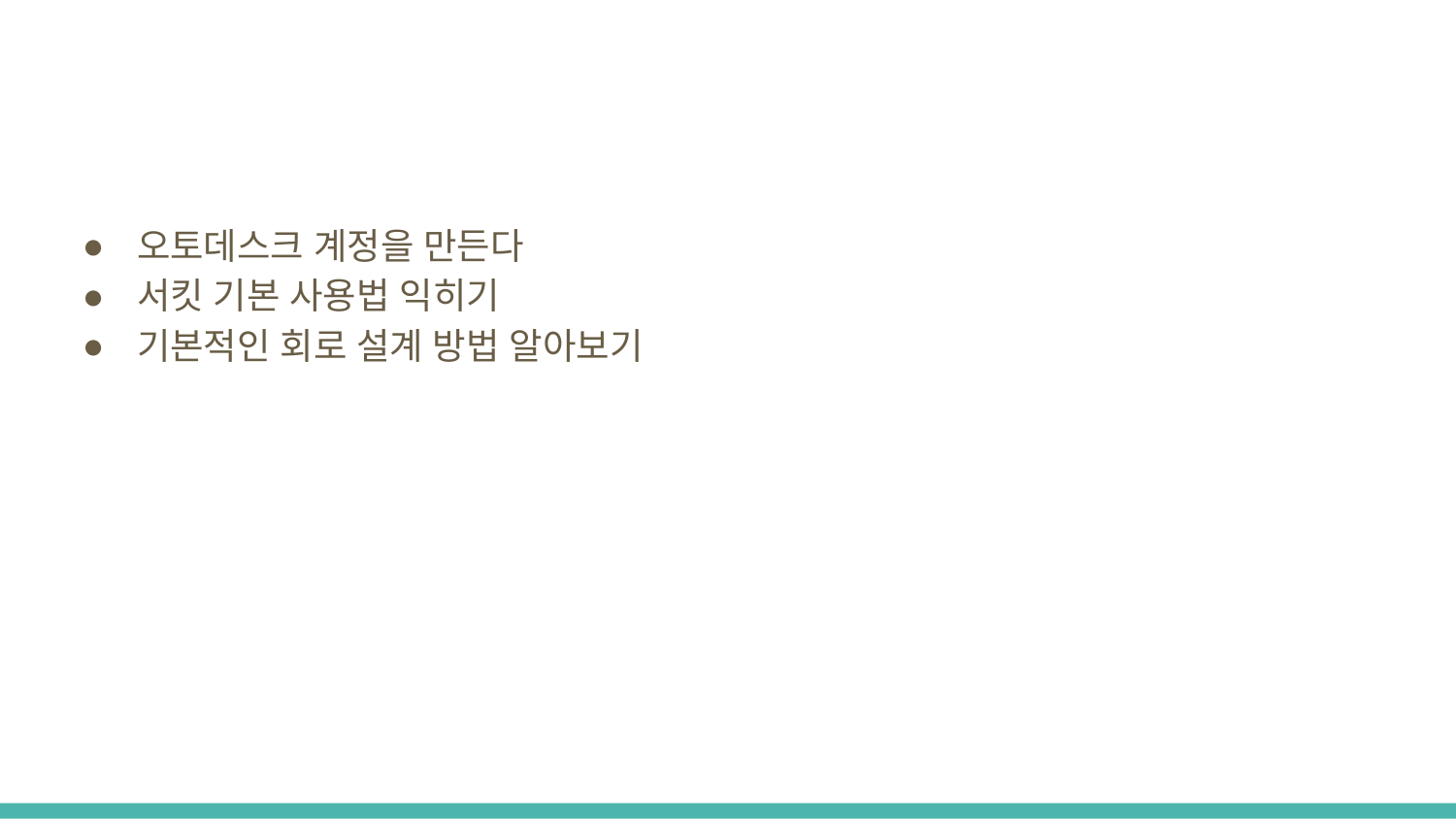

#
오토데스크 계정을 만든다
서킷 기본 사용법 익히기
기본적인 회로 설계 방법 알아보기